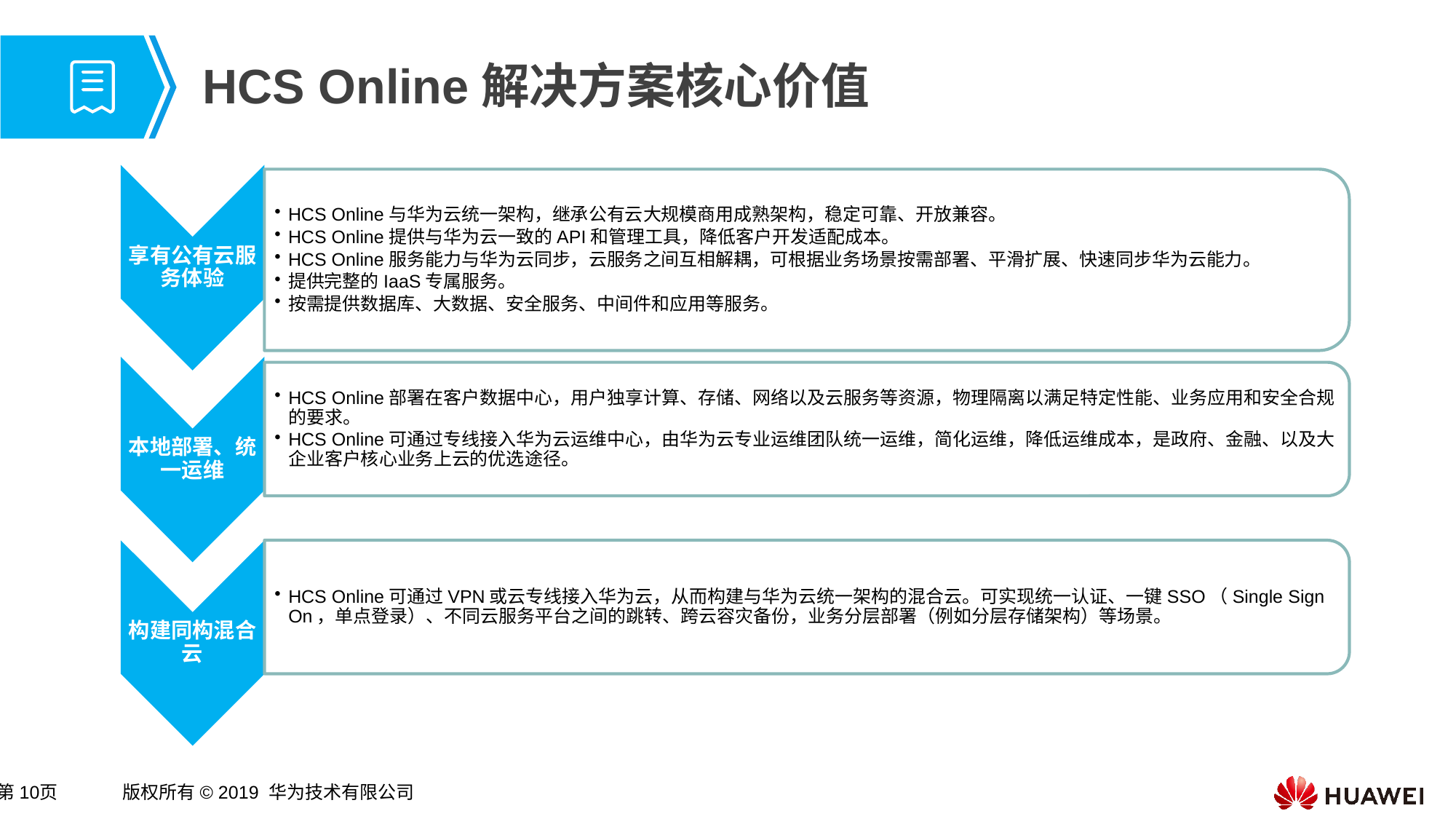

# HCS Online解决方案核心价值
享有公有云服务体验
HCS Online与华为云统一架构，继承公有云大规模商用成熟架构，稳定可靠、开放兼容。
HCS Online提供与华为云一致的API和管理工具，降低客户开发适配成本。
HCS Online服务能力与华为云同步，云服务之间互相解耦，可根据业务场景按需部署、平滑扩展、快速同步华为云能力。
提供完整的IaaS专属服务。
按需提供数据库、大数据、安全服务、中间件和应用等服务。
本地部署、统一运维
HCS Online部署在客户数据中心，用户独享计算、存储、网络以及云服务等资源，物理隔离以满足特定性能、业务应用和安全合规的要求。
HCS Online可通过专线接入华为云运维中心，由华为云专业运维团队统一运维，简化运维，降低运维成本，是政府、金融、以及大企业客户核心业务上云的优选途径。
构建同构混合云
HCS Online可通过VPN或云专线接入华为云，从而构建与华为云统一架构的混合云。可实现统一认证、一键SSO（Single Sign On，单点登录）、不同云服务平台之间的跳转、跨云容灾备份，业务分层部署（例如分层存储架构）等场景。
服务模式云
信息基础设施云化